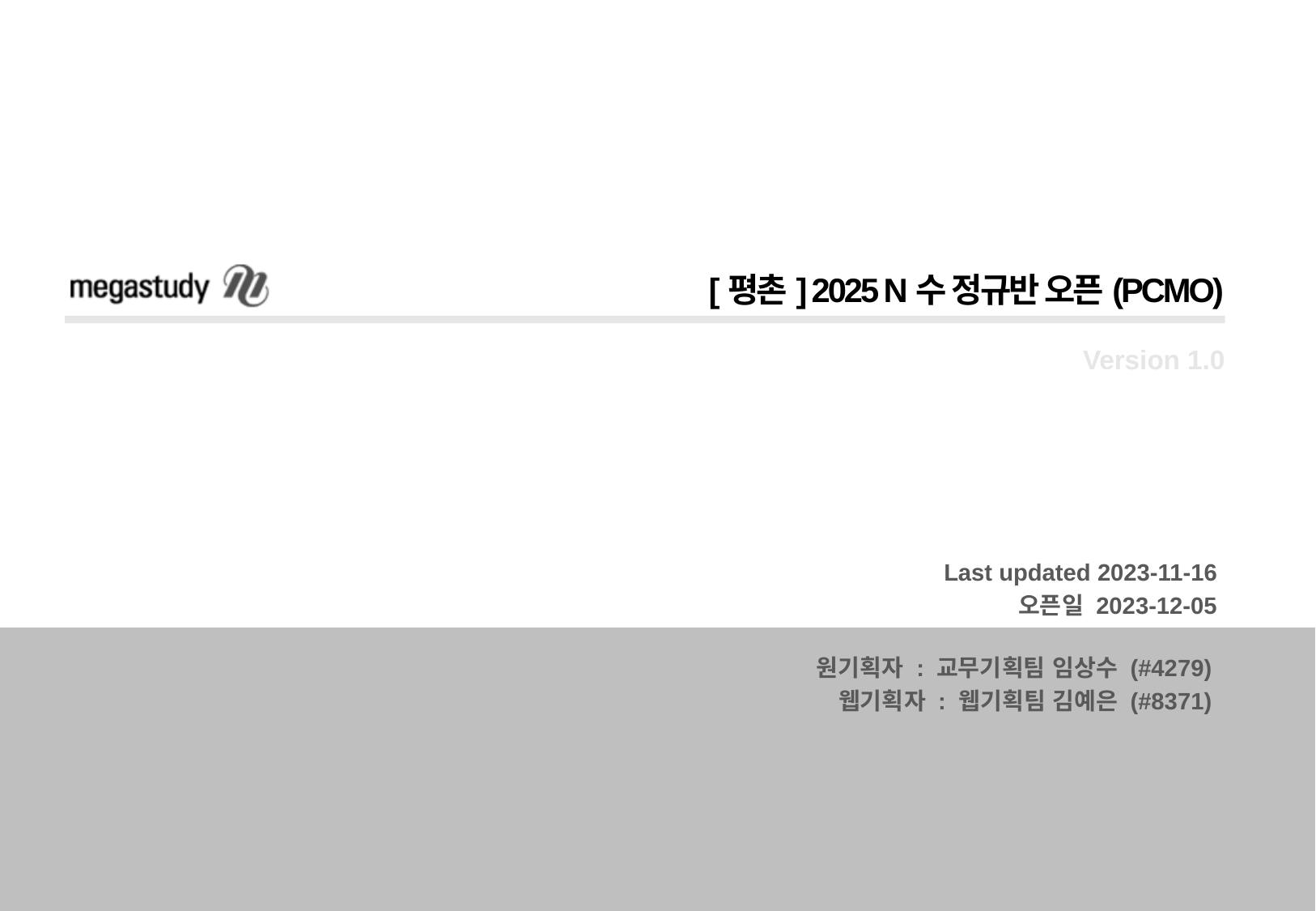

[평촌] 2025 N수 정규반 오픈(PCMO)
Version 1.0
Last updated 2023-11-16
오픈일 2023-12-05
원기획자 : 교무기획팀 임상수 (#4279)
웹기획자 : 웹기획팀 김예은 (#8371)